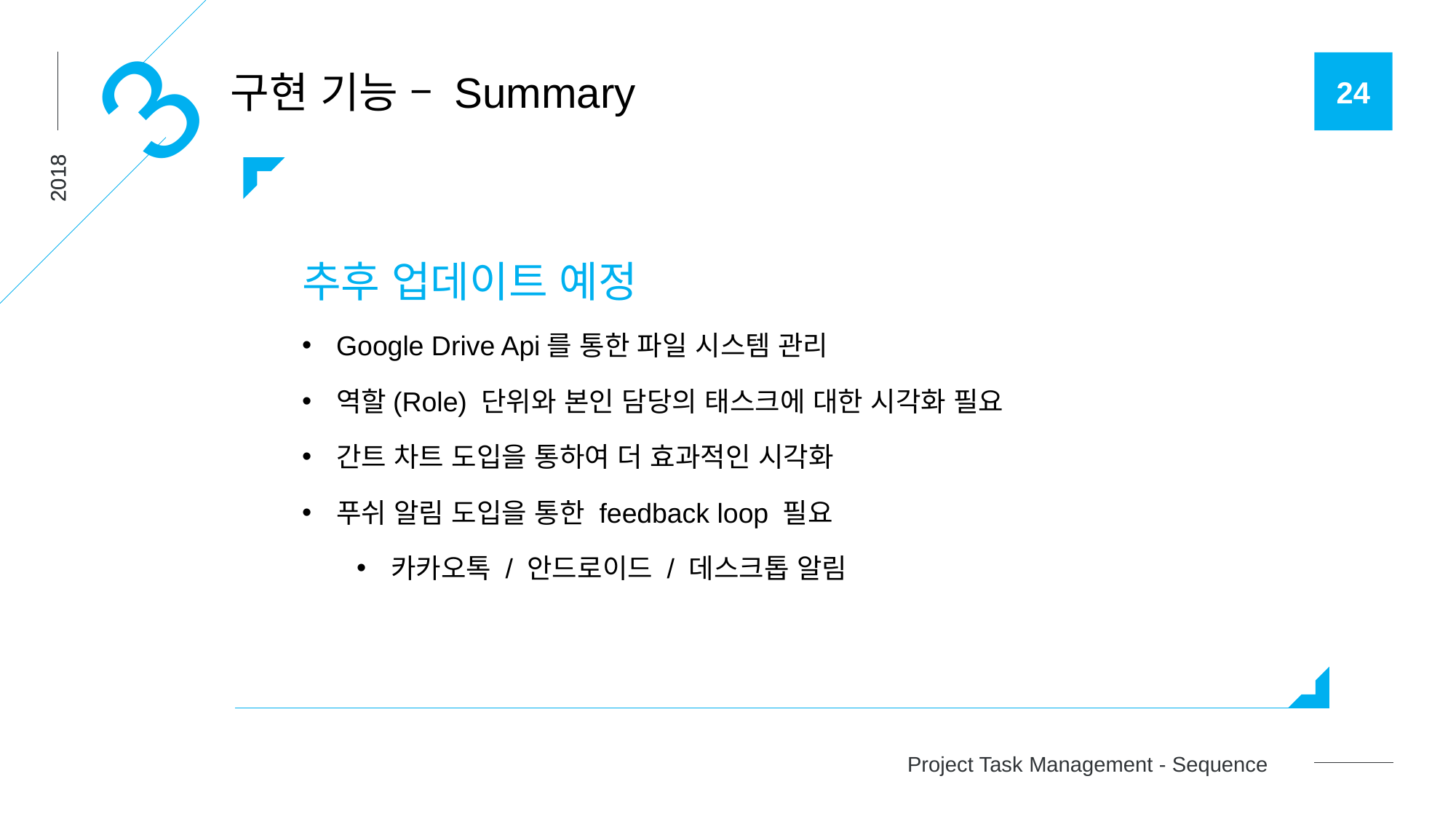

3
구현 기능 – Summary
2018
추후 업데이트 예정
Google Drive Api를 통한 파일 시스템 관리
역할(Role) 단위와 본인 담당의 태스크에 대한 시각화 필요
간트 차트 도입을 통하여 더 효과적인 시각화
푸쉬 알림 도입을 통한 feedback loop 필요
카카오톡 / 안드로이드 / 데스크톱 알림